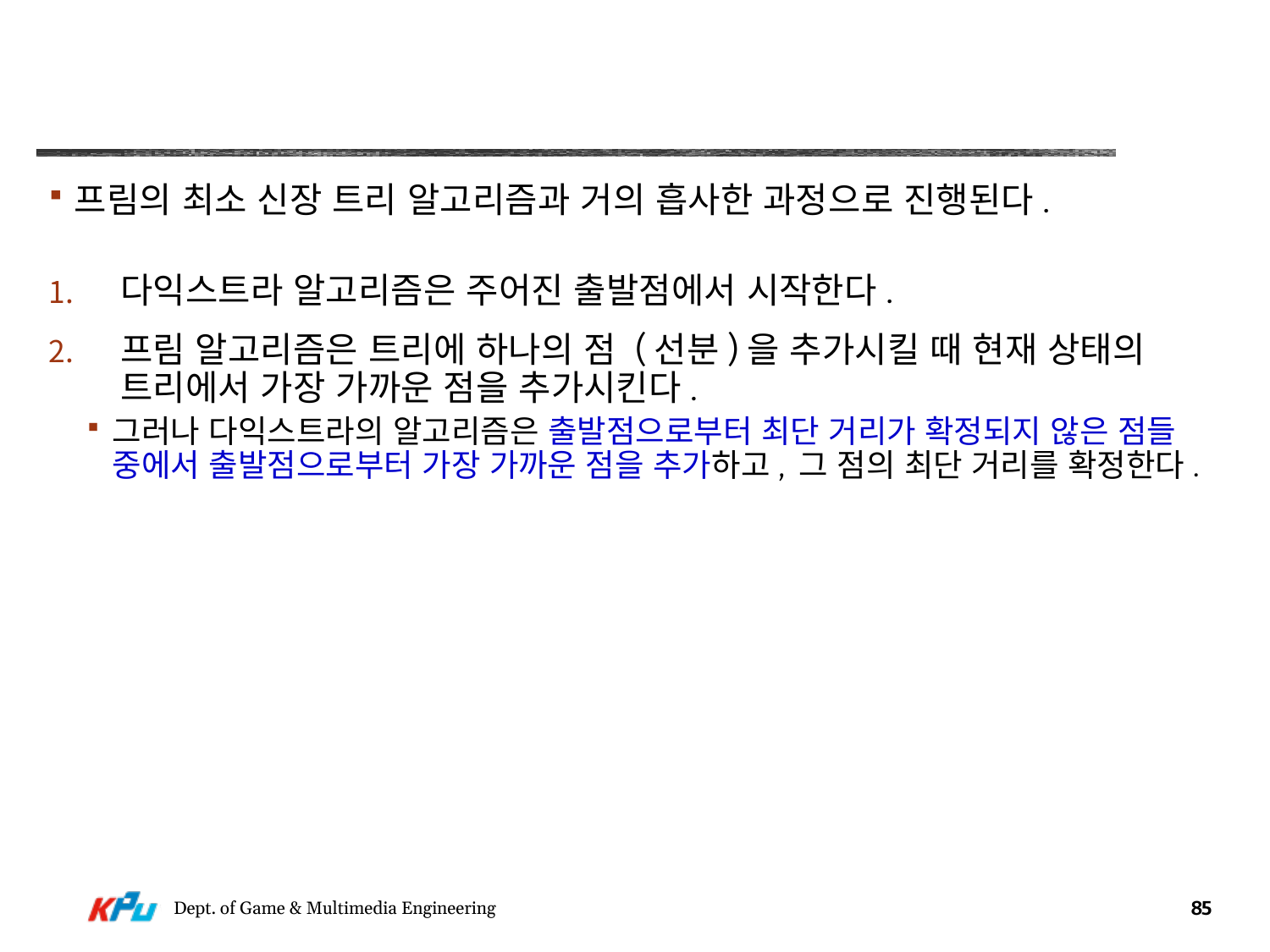

#
프림의 최소 신장 트리 알고리즘과 거의 흡사한 과정으로 진행된다.
다익스트라 알고리즘은 주어진 출발점에서 시작한다.
프림 알고리즘은 트리에 하나의 점 (선분)을 추가시킬 때 현재 상태의 트리에서 가장 가까운 점을 추가시킨다.
그러나 다익스트라의 알고리즘은 출발점으로부터 최단 거리가 확정되지 않은 점들 중에서 출발점으로부터 가장 가까운 점을 추가하고, 그 점의 최단 거리를 확정한다.
Dept. of Game & Multimedia Engineering
85